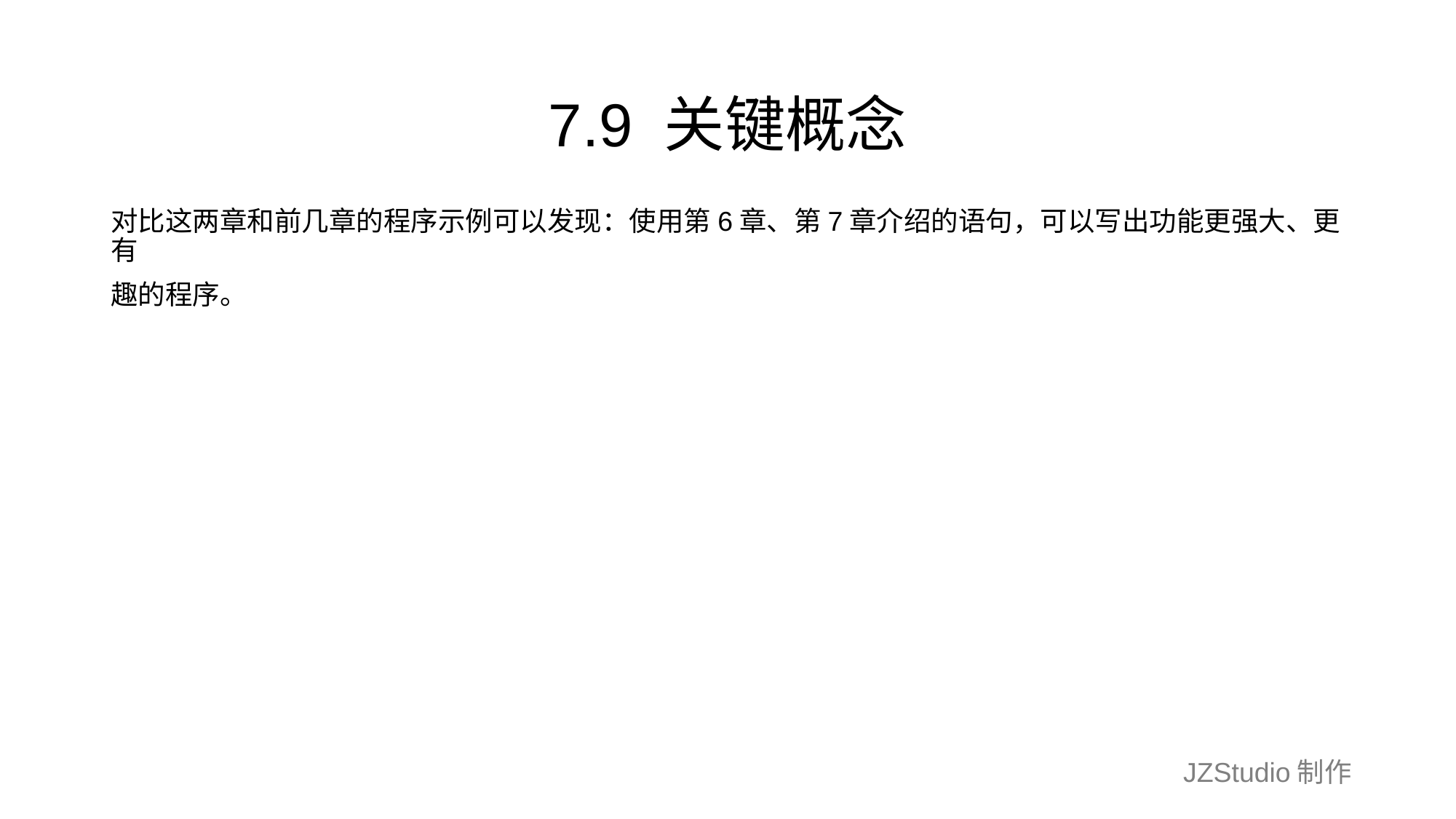

# 7.9 关键概念
对比这两章和前几章的程序示例可以发现：使用第6章、第7章介绍的语句，可以写出功能更强大、更有
趣的程序。